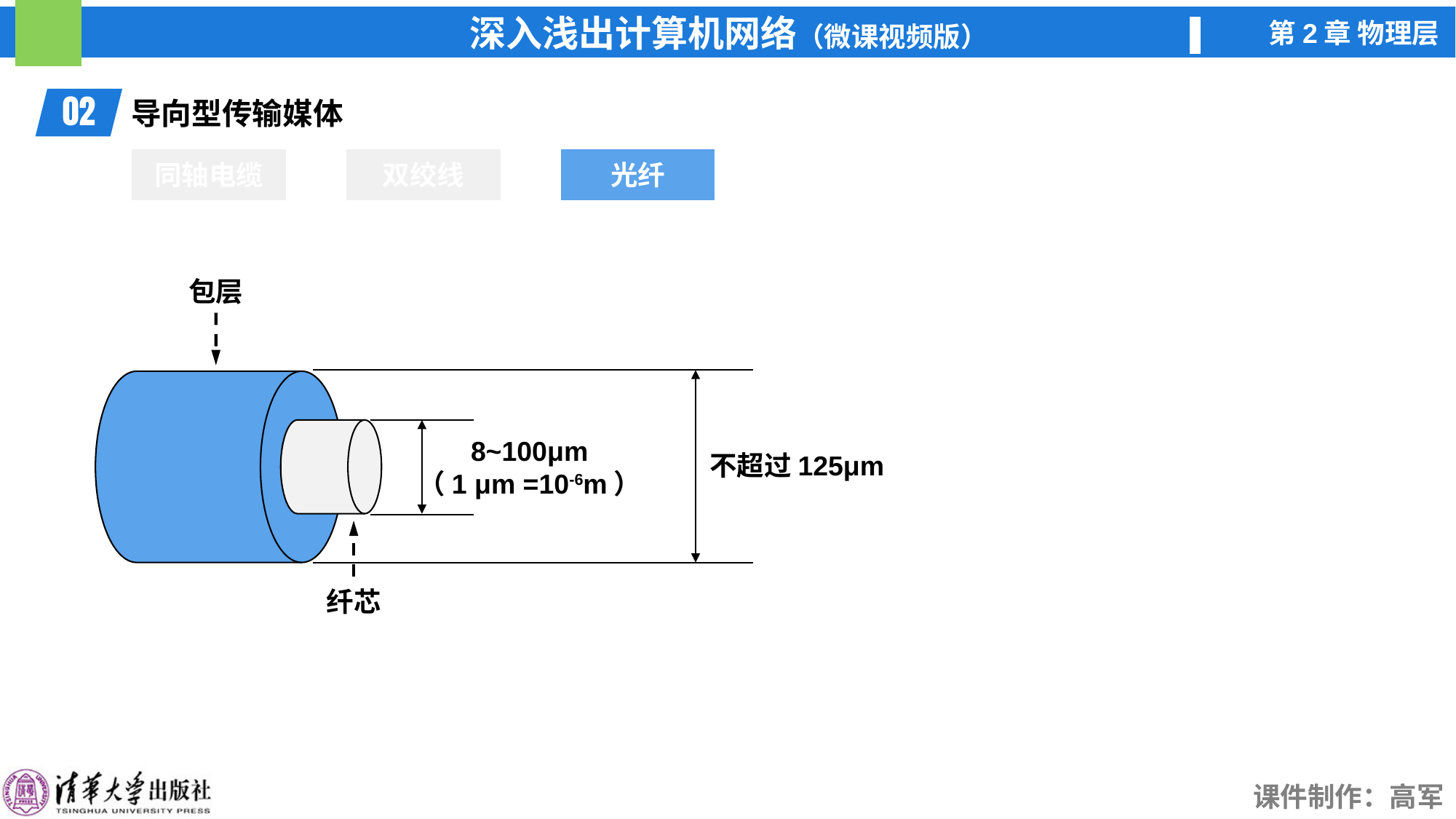

02
导向型传输媒体
同轴电缆
双绞线
光纤
光纤
包层
不超过125μm

8~100μm
（1 μm =10-6m）
纤芯